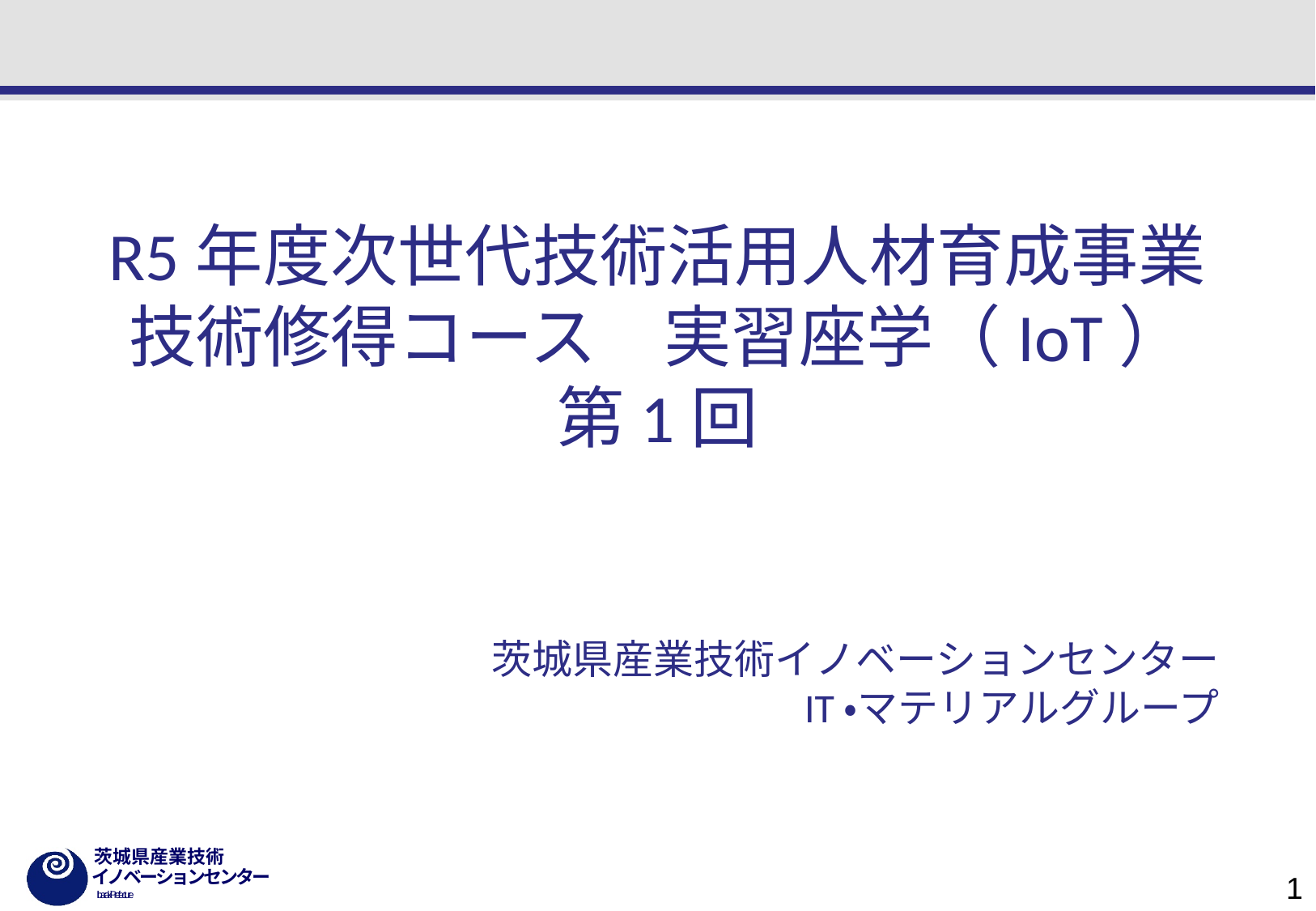

R5年度次世代技術活用人材育成事業
技術修得コース　実習座学（IoT）
第1回
茨城県産業技術イノベーションセンター
IT・マテリアルグループ
1